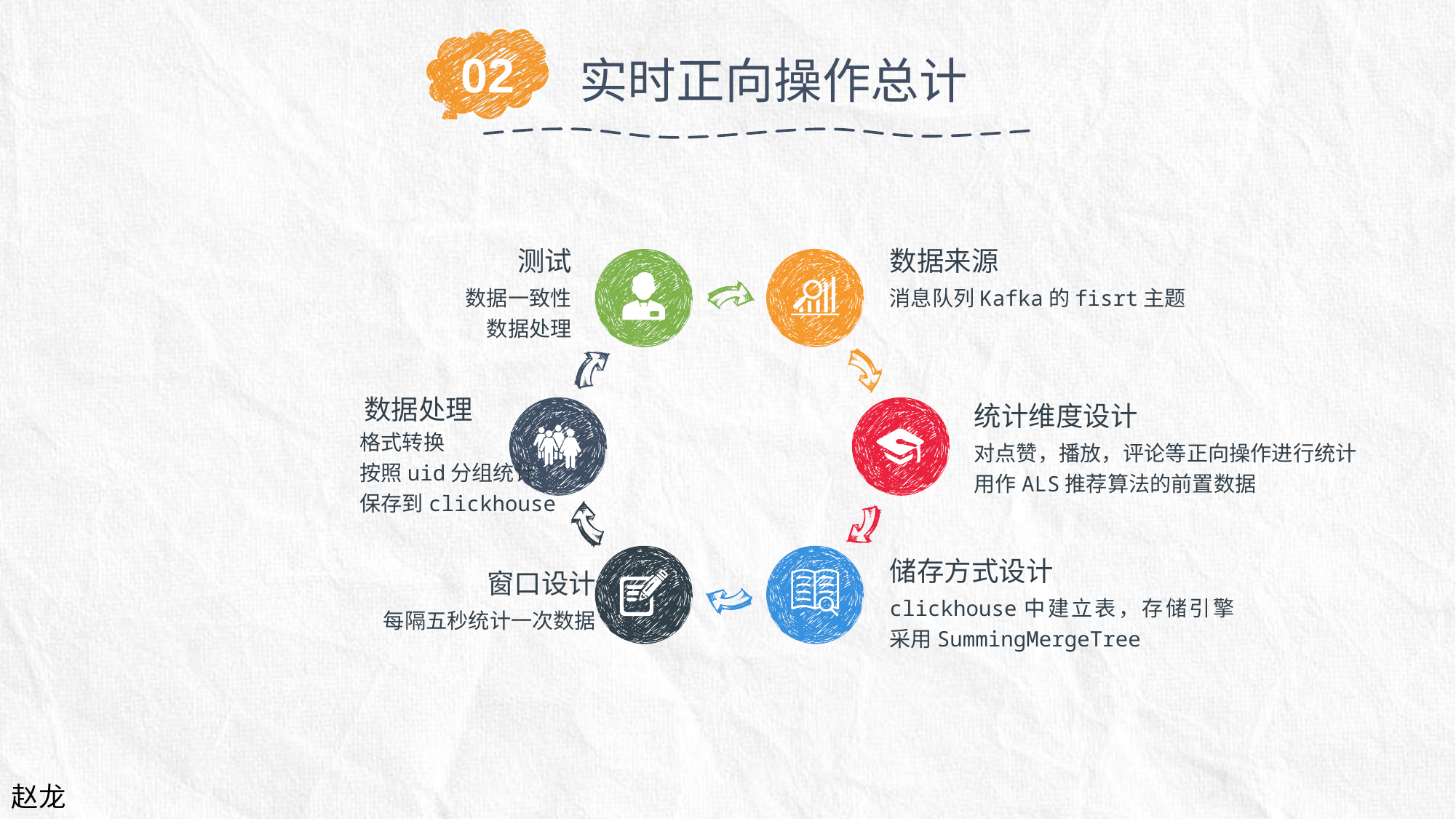

02
实时正向操作总计

测试
数据一致性
数据处理

数据来源
消息队列Kafka的fisrt主题

数据处理
格式转换
按照uid分组统计
保存到clickhouse
统计维度设计
对点赞，播放，评论等正向操作进行统计
用作ALS推荐算法的前置数据
储存方式设计
clickhouse中建立表，存储引擎采用SummingMergeTree
窗口设计
每隔五秒统计一次数据
赵龙